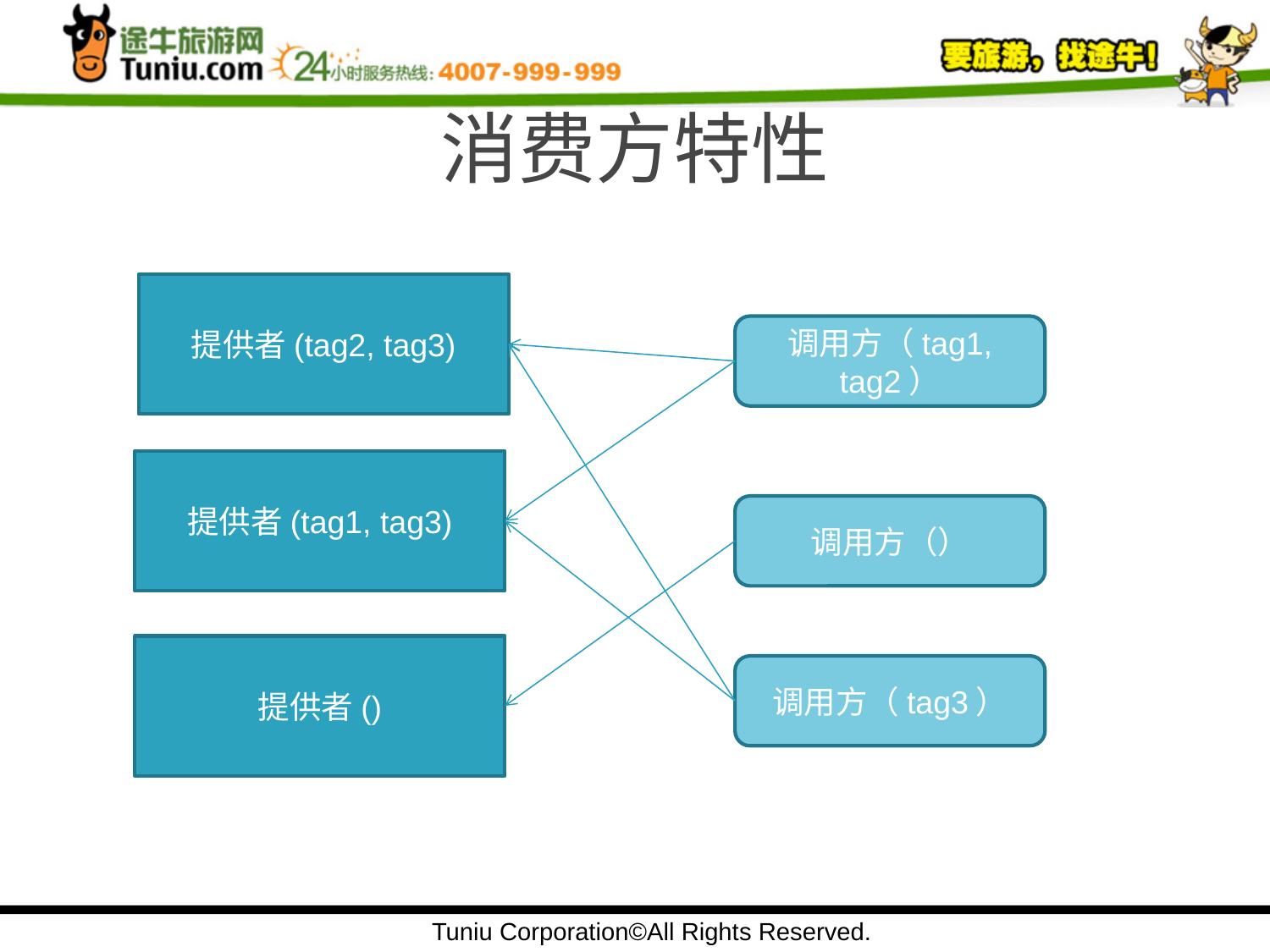

# 消费方特性
提供者(tag2, tag3)
调用方（tag1, tag2）
提供者(tag1, tag3)
调用方（）
提供者()
调用方（tag3）